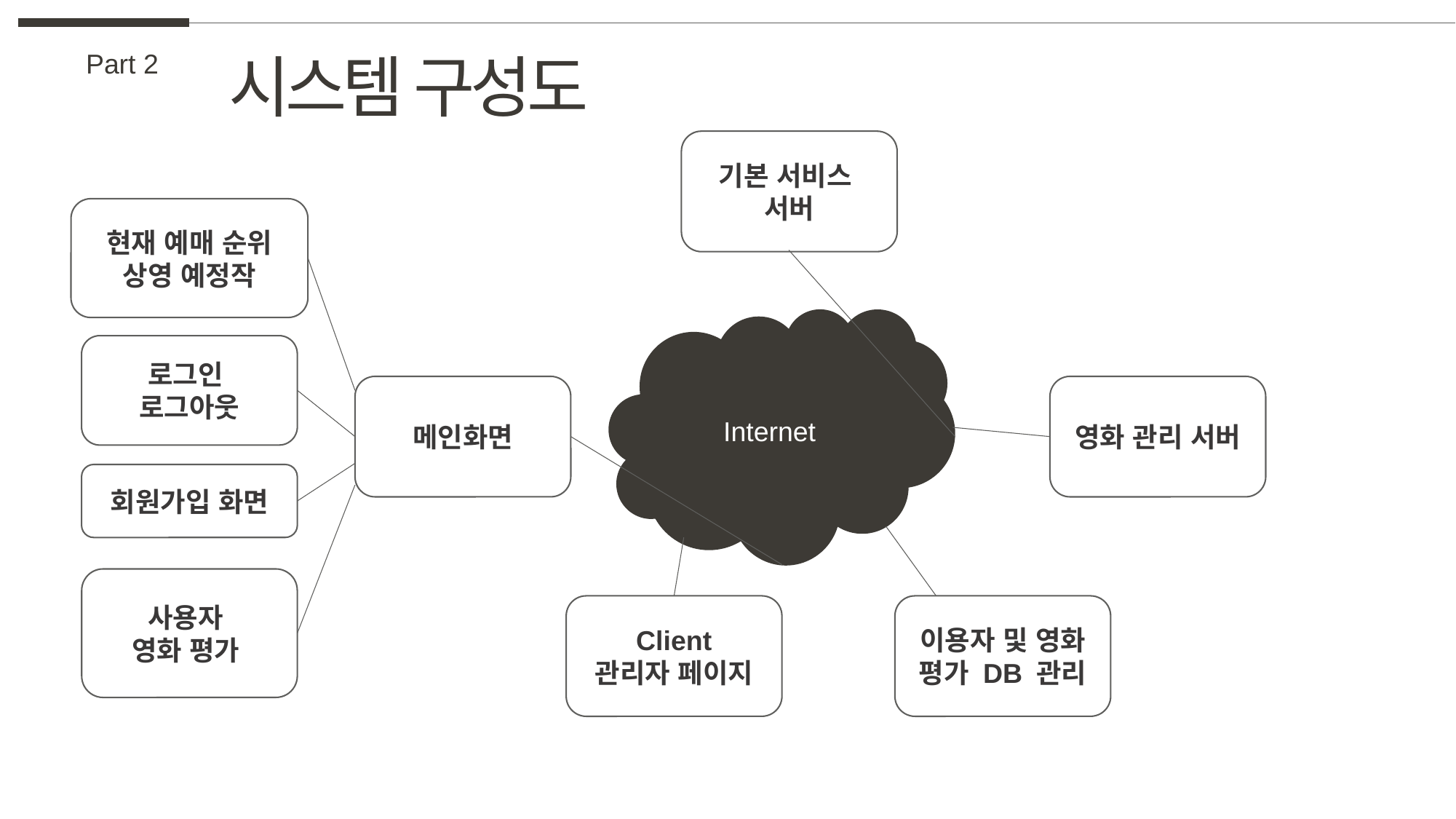

시스템 구성도
Part 2
기본 서비스
서버

현재 예매 순위
상영 예정작

Internet
로그인
로그아웃
메인화면
영화 관리 서버
회원가입 화면
사용자
영화 평가
Client
관리자 페이지
이용자 및 영화 평가 DB 관리